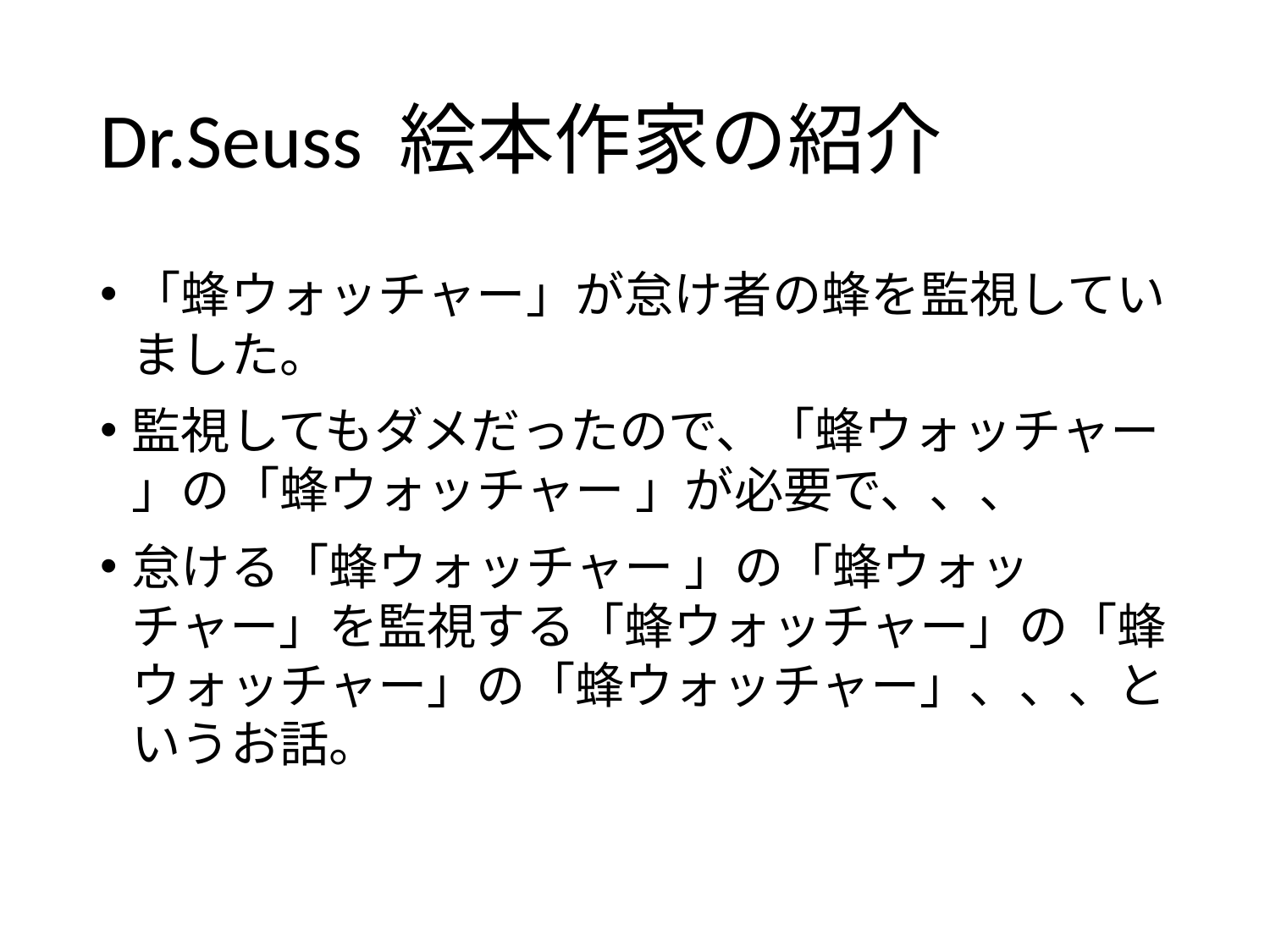

# Dr.Seuss 絵本作家の紹介
「蜂ウォッチャー」が怠け者の蜂を監視していました。
監視してもダメだったので、「蜂ウォッチャー 」の「蜂ウォッチャー 」が必要で、、、
怠ける「蜂ウォッチャー 」の「蜂ウォッチャー」を監視する「蜂ウォッチャー」の「蜂ウォッチャー」の「蜂ウォッチャー」、、、というお話。